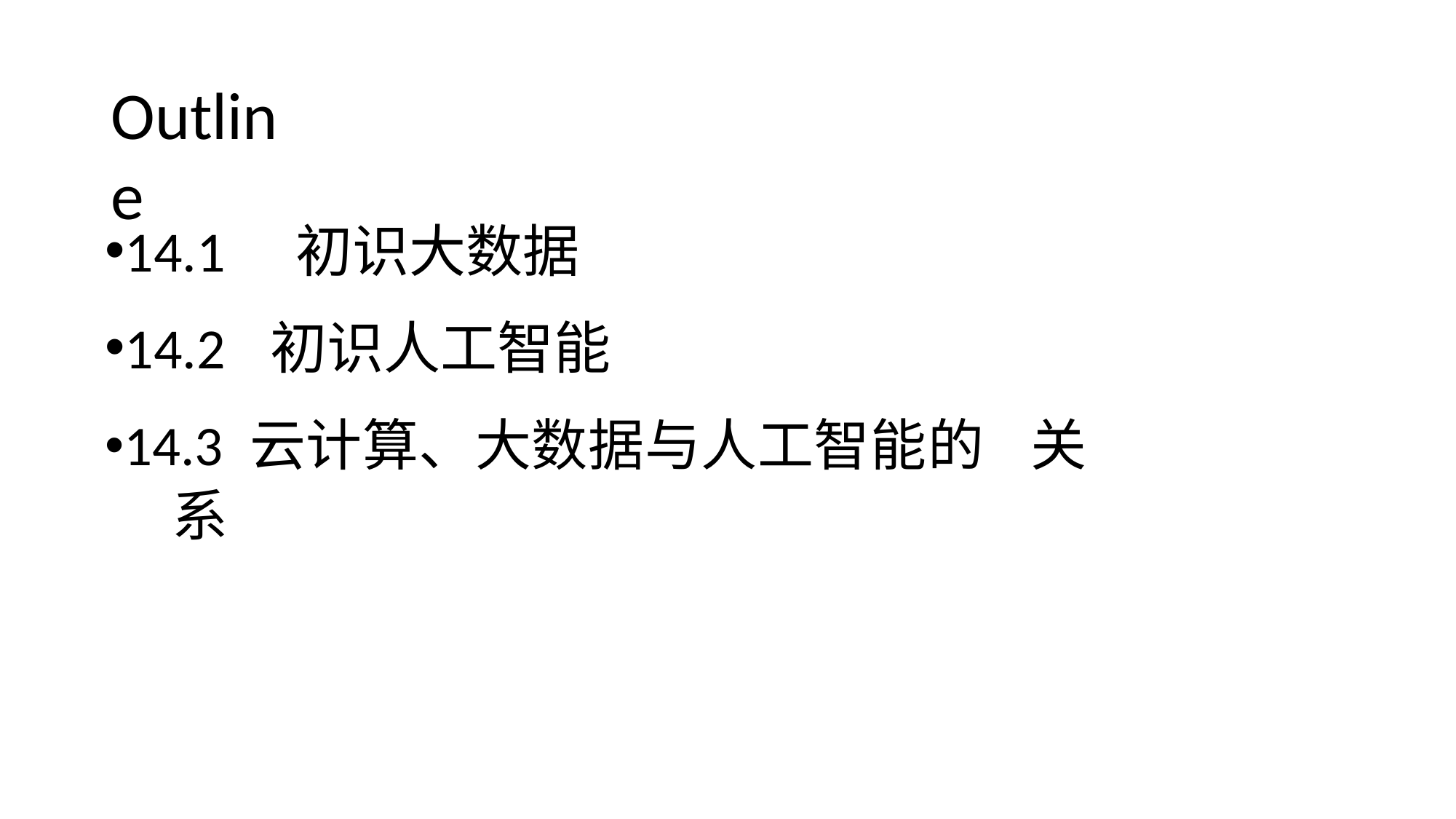

# Outline
14.1	初识大数据
14.2	初识人工智能
14.3 云计算、大数据与人工智能的D关ata 系Scie